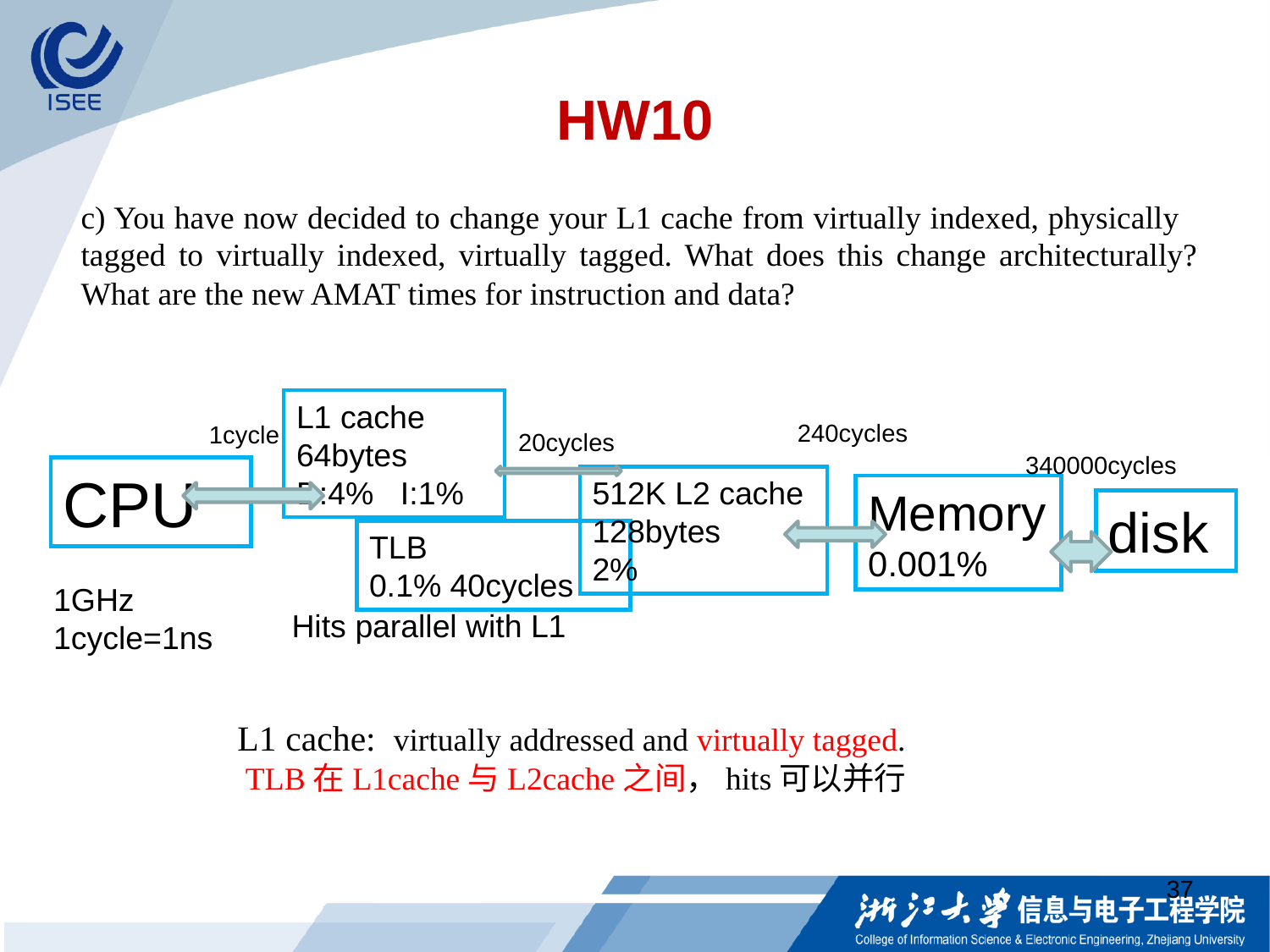

# HW10
c) You have now decided to change your L1 cache from virtually indexed, physically   tagged to virtually indexed, virtually tagged. What does this change architecturally? What are the new AMAT times for instruction and data?
L1 cache
64bytes
D:4%   I:1%
240cycles
1cycle
20cycles
340000cycles
CPU

512K L2 cache
128bytes
2%
Memory
0.001%

disk
TLB
0.1% 40cycles

1GHz
1cycle=1ns
Hits parallel with L1
L1 cache:  virtually addressed and virtually tagged.
 TLB在L1cache与L2cache之间，hits可以并行
37